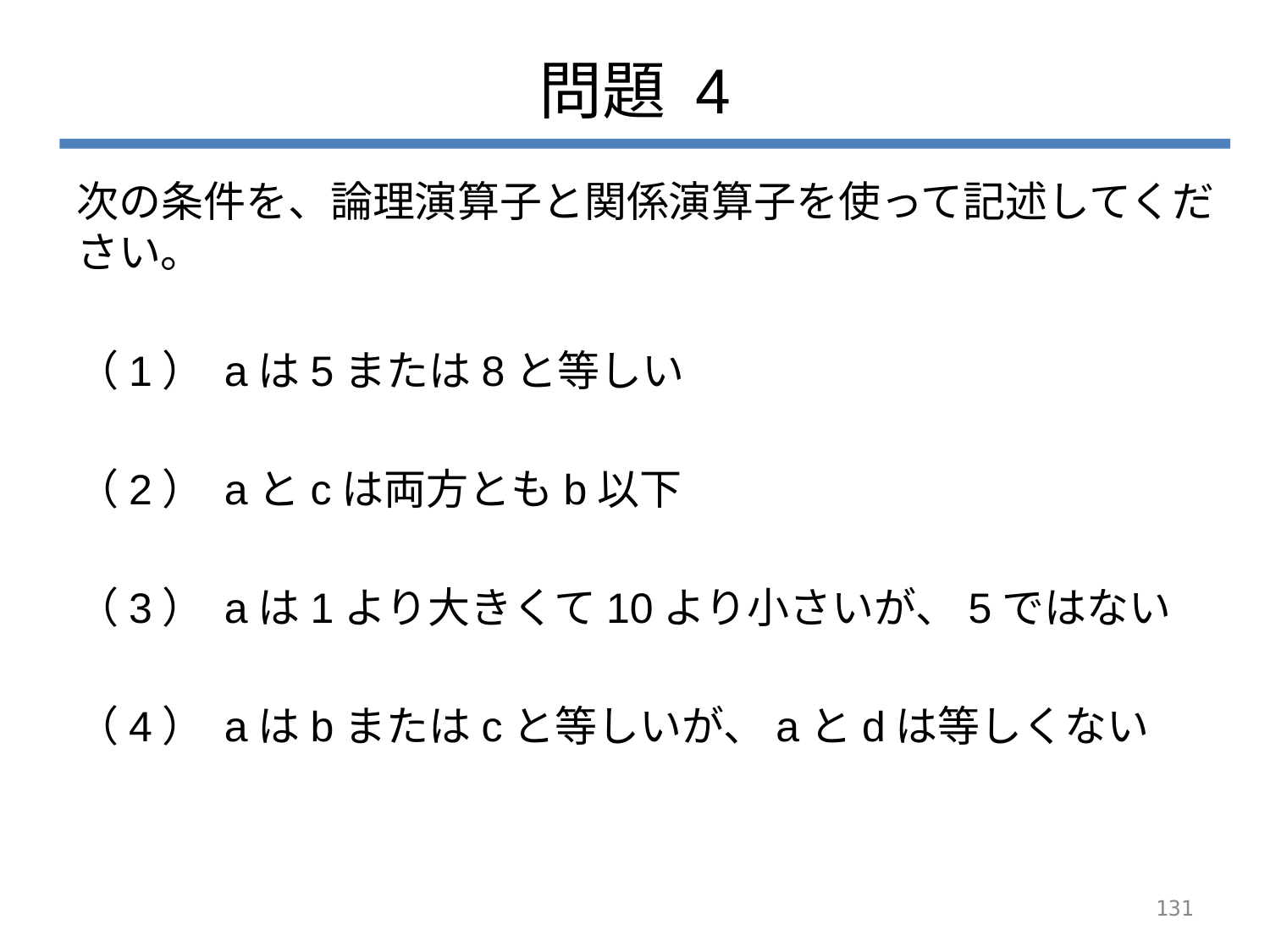

# 問題 4
次の条件を、論理演算子と関係演算子を使って記述してください。

（1） aは5または8と等しい

（2） aとcは両方ともb以下

（3） aは1より大きくて10より小さいが、5ではない

（4） aはbまたはcと等しいが、aとdは等しくない
131